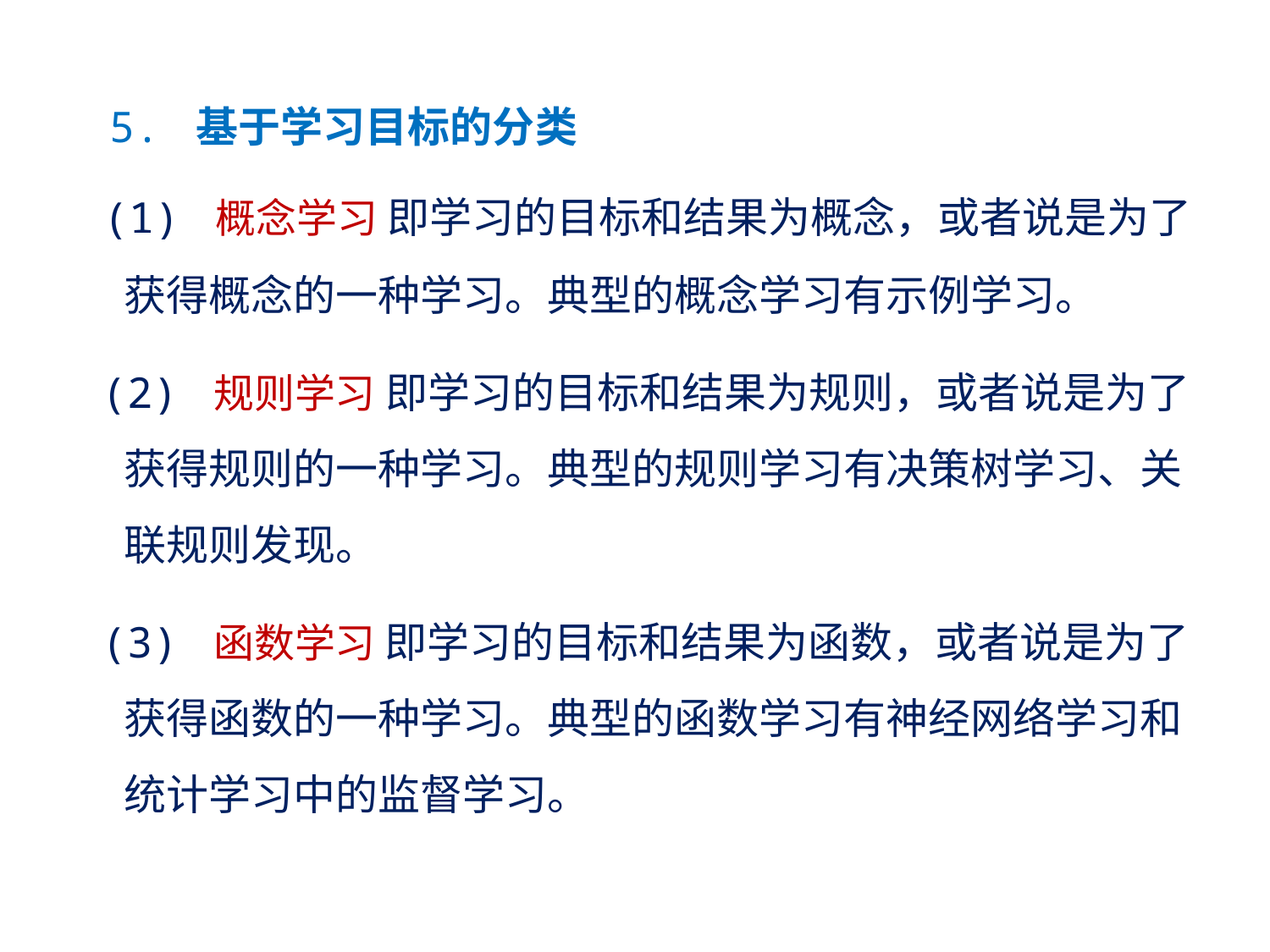

5. 基于学习目标的分类
  (1) 概念学习 即学习的目标和结果为概念，或者说是为了获得概念的一种学习。典型的概念学习有示例学习。
 (2) 规则学习 即学习的目标和结果为规则，或者说是为了获得规则的一种学习。典型的规则学习有决策树学习、关联规则发现。
 (3) 函数学习 即学习的目标和结果为函数，或者说是为了获得函数的一种学习。典型的函数学习有神经网络学习和统计学习中的监督学习。